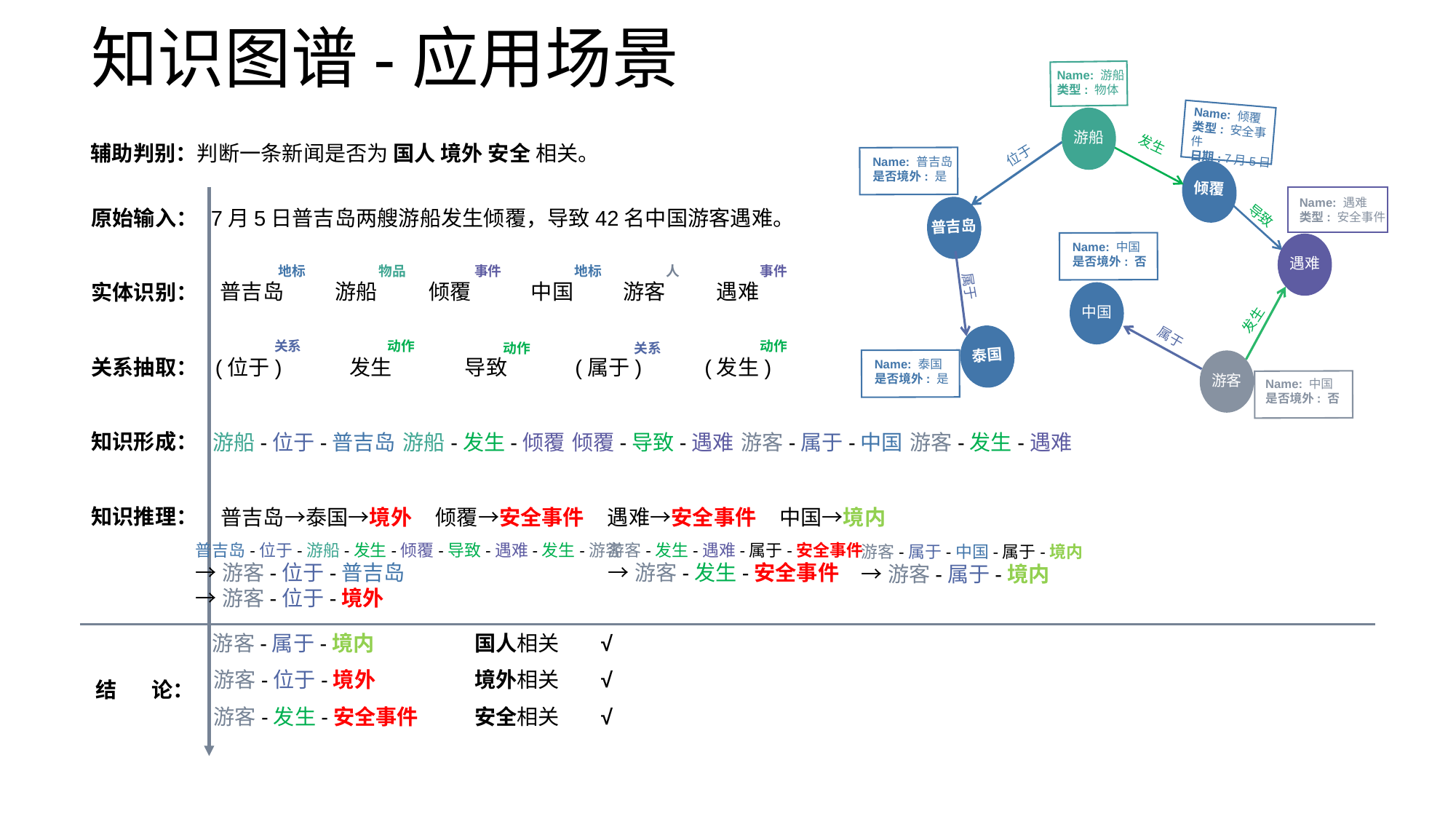

# 知识图谱-应用场景

Name: 游船
类型: 物体
Name: 倾覆
类型: 安全事件
日期: 7月5日

游船
位于
发生
辅助判别：判断一条新闻是否为 国人 境外 安全 相关。

Name: 普吉岛
是否境外: 是

倾覆

Name: 遇难
类型: 安全事件

普吉岛
原始输入：
7月5日普吉岛两艘游船发生倾覆，导致42名中国游客遇难。
导致

Name: 中国
是否境外: 否

遇难
地标
物品
事件
地标
人
事件
普吉岛
游船
倾覆
 中国
游客
遇难
实体识别：

中国
属于
发生

泰国
属于
动作
关系
动作
动作
关系
(位于)
发生
导致
(属于)
(发生)
关系抽取：

Name: 泰国
是否境外: 是

游客
Name: 中国
是否境外: 否

知识形成：
游船-位于-普吉岛
游船-发生-倾覆
倾覆-导致-遇难
游客-属于-中国
游客-发生-遇难
知识推理：
普吉岛→泰国→境外
倾覆→安全事件
遇难→安全事件
中国→境内
普吉岛-位于-游船-发生-倾覆-导致-遇难-发生-游客
→游客-位于-普吉岛
→游客-位于-境外
游客-发生-遇难-属于-安全事件
→游客-发生-安全事件
游客-属于-中国-属于-境内
→游客-属于-境内
国人相关
√
游客-属于-境内
境外相关
√
游客-位于-境外
结       论：
安全相关
√
游客-发生-安全事件